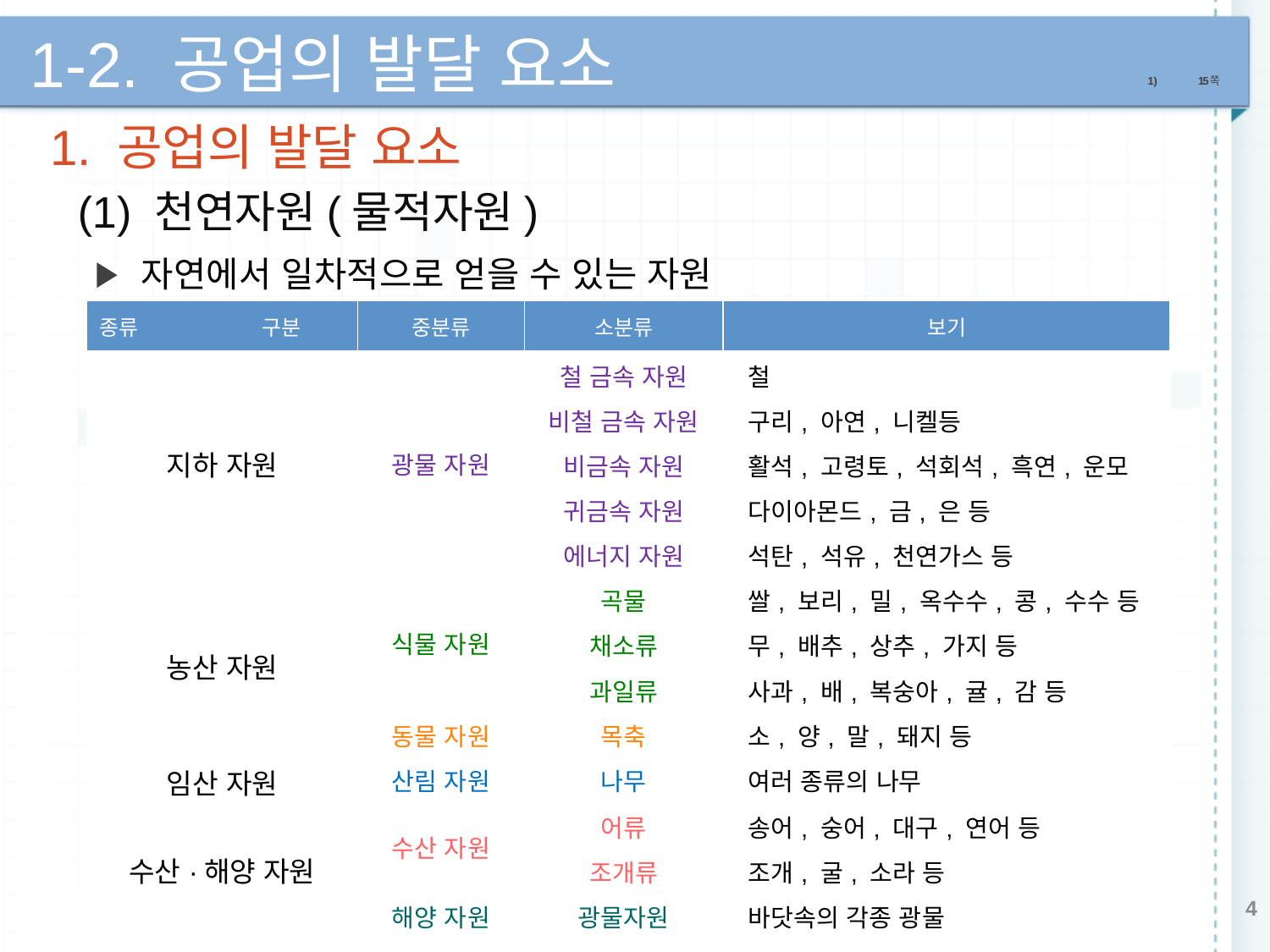

1-2. 공업의 발달 요소
15쪽
1. 공업의 발달 요소
(1) 천연자원(물적자원)
 자연에서 일차적으로 얻을 수 있는 자원
| 종류 구분 | 중분류 | 소분류 | 보기 |
| --- | --- | --- | --- |
| 지하 자원 | 광물 자원 | 철 금속 자원 | 철 |
|  |  | 비철 금속 자원 | 구리, 아연, 니켈등 |
|  |  | 비금속 자원 | 활석, 고령토, 석회석, 흑연, 운모 등 |
|  |  | 귀금속 자원 | 다이아몬드, 금, 은 등 |
|  |  | 에너지 자원 | 석탄, 석유, 천연가스 등 |
| 농산 자원 | 식물 자원 | 곡물 | 쌀, 보리, 밀, 옥수수, 콩, 수수 등 |
|  |  | 채소류 | 무, 배추, 상추, 가지 등 |
|  |  | 과일류 | 사과, 배, 복숭아, 귤, 감 등 |
|  | 동물 자원 | 목축 | 소, 양, 말, 돼지 등 |
| 임산 자원 | 산림 자원 | 나무 | 여러 종류의 나무 |
| 수산·해양 자원 | 수산 자원 | 어류 | 송어, 숭어, 대구, 연어 등 |
|  |  | 조개류 | 조개, 굴, 소라 등 |
|  | 해양 자원 | 광물자원 | 바닷속의 각종 광물 |
4